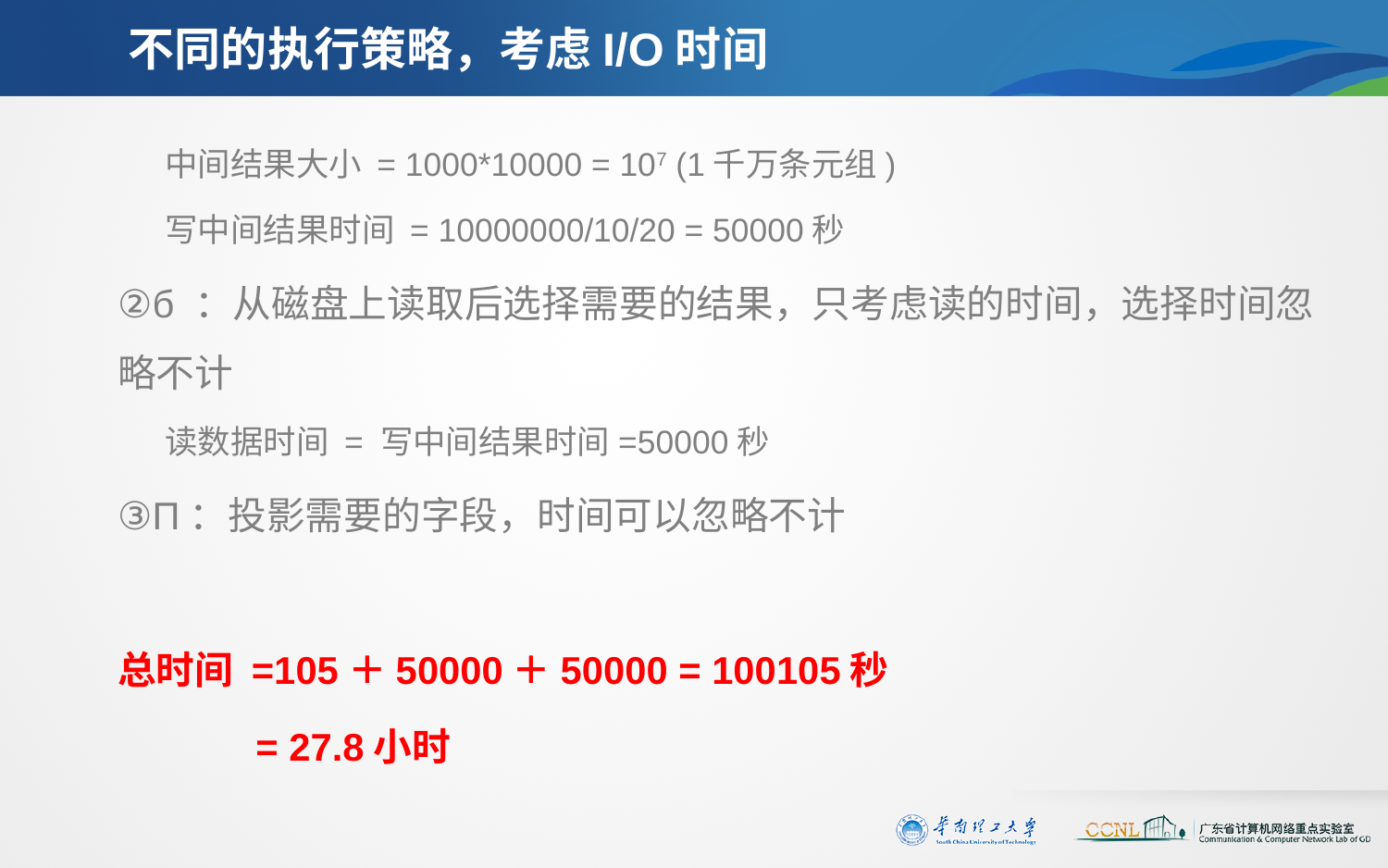

# 不同的执行策略，考虑I/O时间
中间结果大小 = 1000*10000 = 107 (1千万条元组)
写中间结果时间 = 10000000/10/20 = 50000秒
②б ：从磁盘上读取后选择需要的结果，只考虑读的时间，选择时间忽略不计
读数据时间 = 写中间结果时间=50000秒
③П：投影需要的字段，时间可以忽略不计

总时间 =105＋50000＋50000 = 100105秒
             = 27.8小时